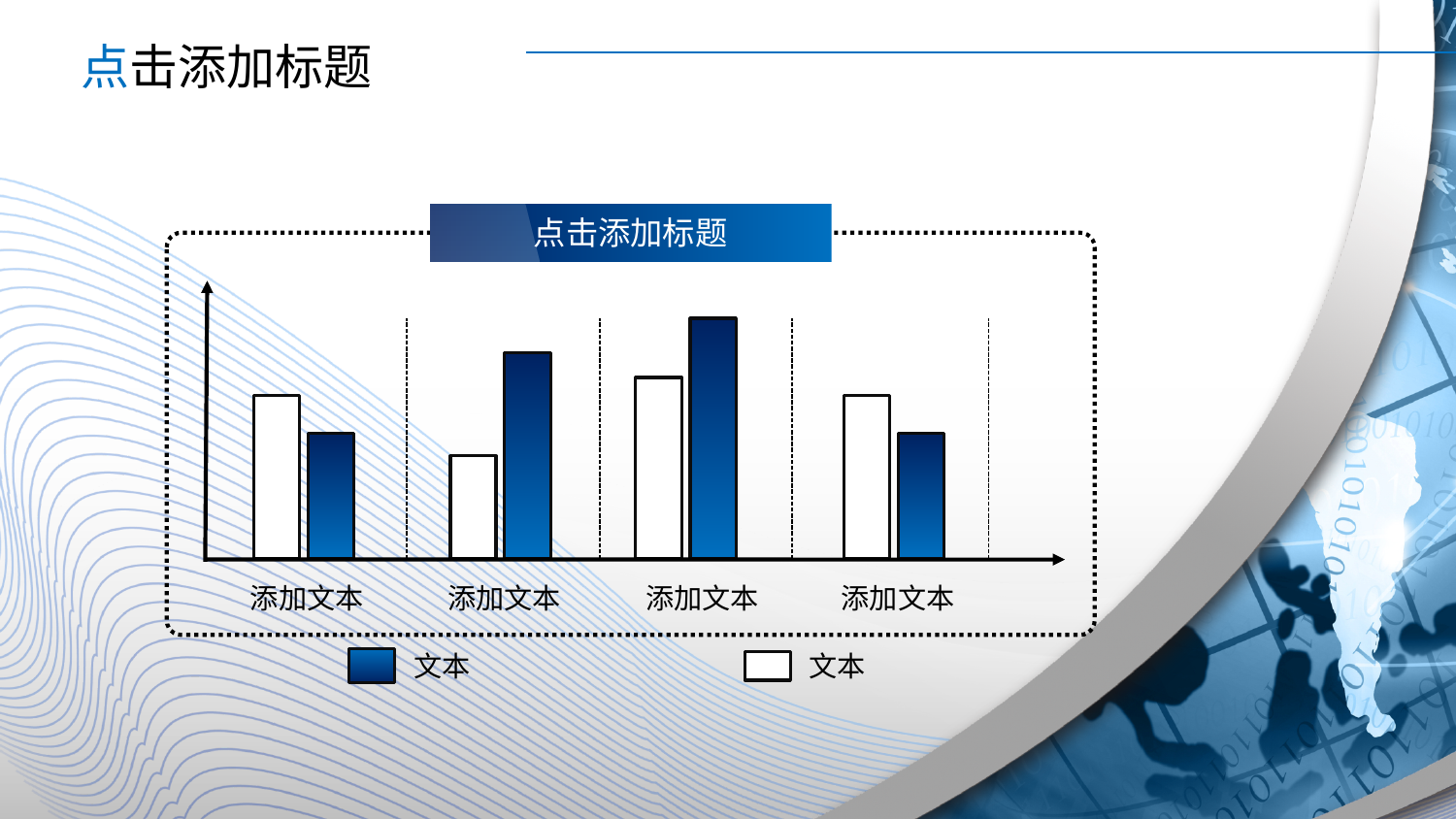

点击添加标题

点击添加标题

添加文本
添加文本
添加文本
添加文本
文本
文本